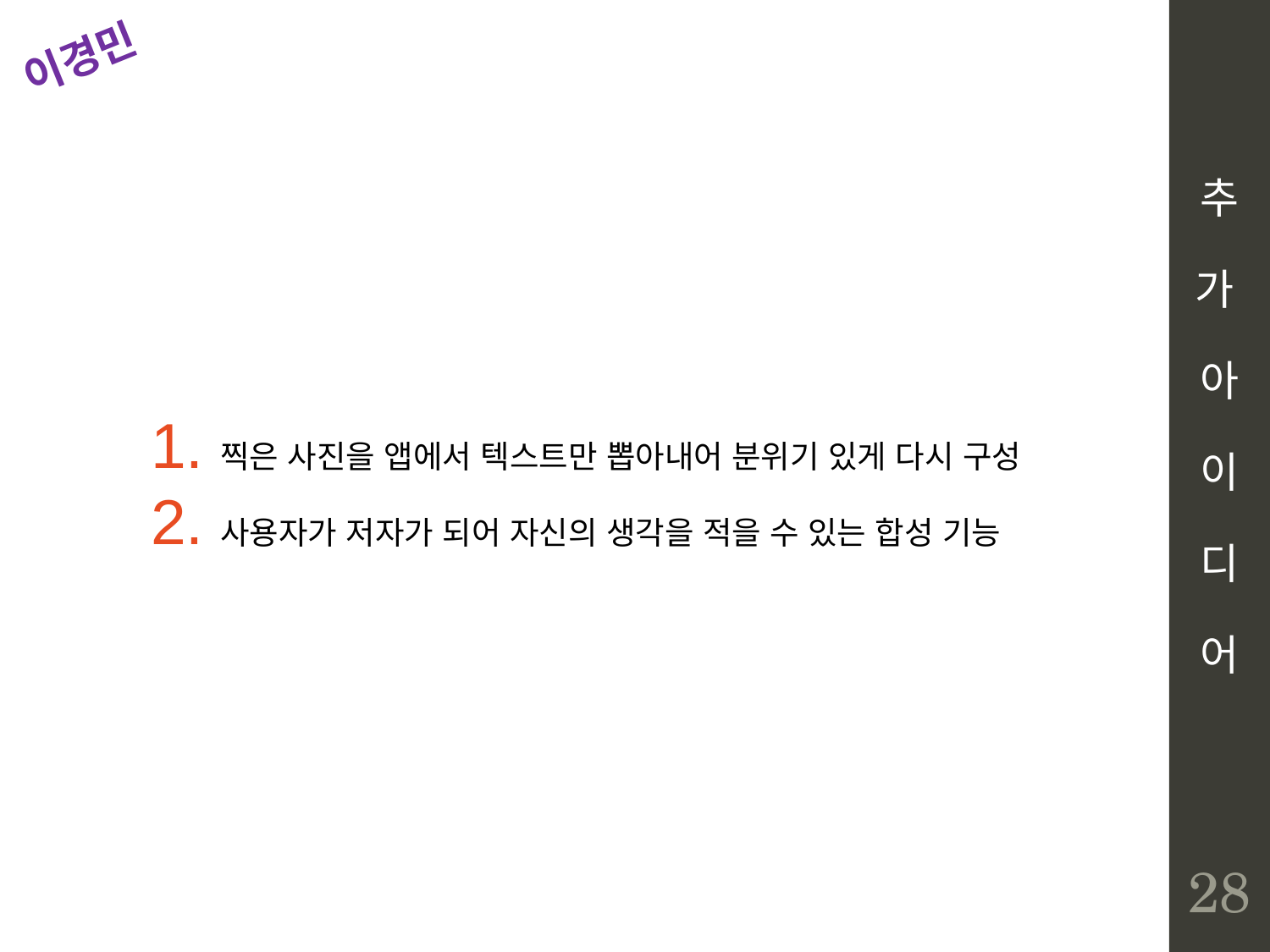

# 추 가 아 이 디 어
이경민
 찍은 사진을 앱에서 텍스트만 뽑아내어 분위기 있게 다시 구성
 사용자가 저자가 되어 자신의 생각을 적을 수 있는 합성 기능
28